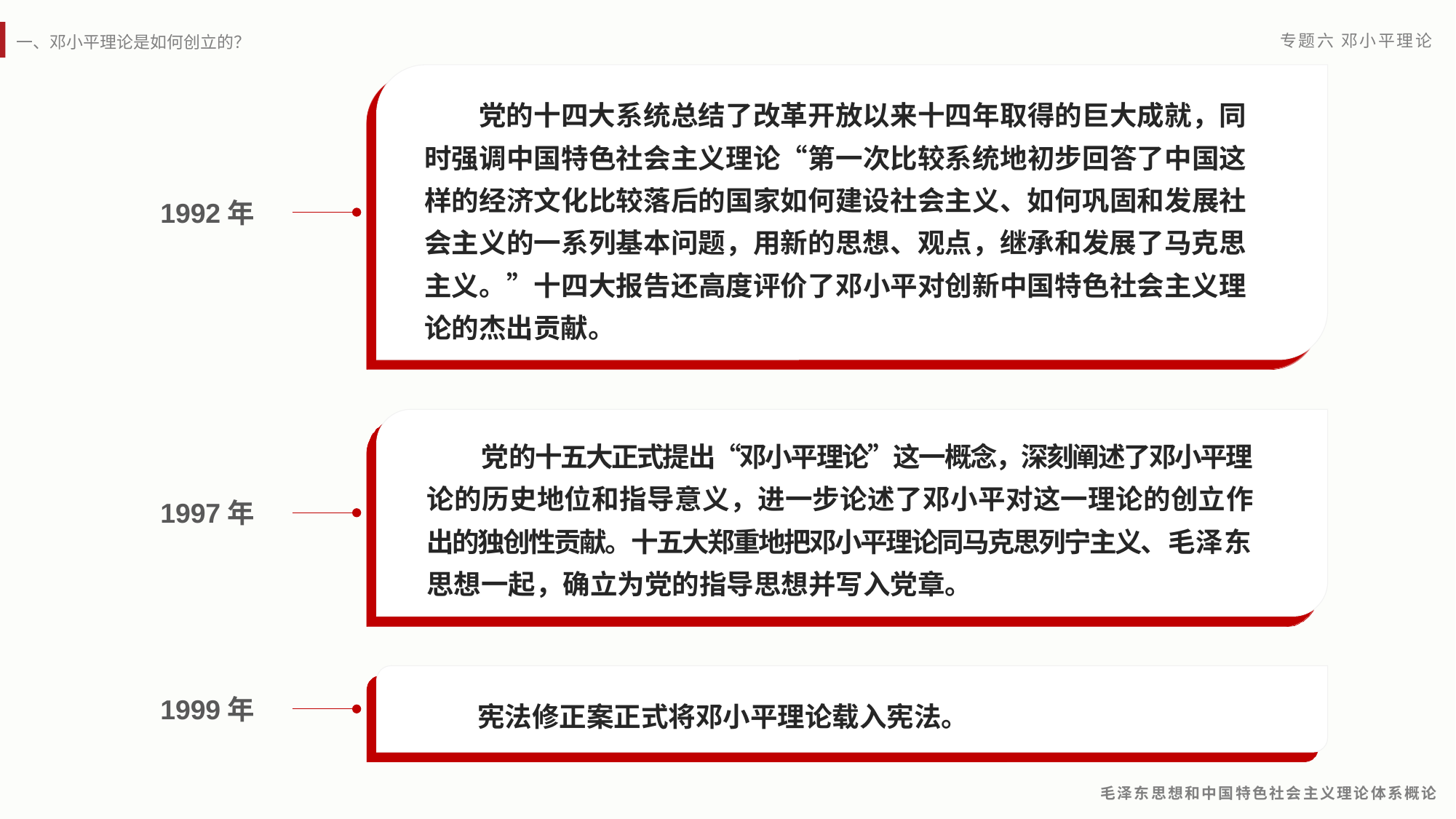

党的十四大系统总结了改革开放以来十四年取得的巨大成就，同时强调中国特色社会主义理论“第一次比较系统地初步回答了中国这样的经济文化比较落后的国家如何建设社会主义、如何巩固和发展社会主义的一系列基本问题，用新的思想、观点，继承和发展了马克思主义。”十四大报告还高度评价了邓小平对创新中国特色社会主义理论的杰出贡献。
1992年

党的十五大正式提出“邓小平理论”这一概念，深刻阐述了邓小平理论的历史地位和指导意义，进一步论述了邓小平对这一理论的创立作出的独创性贡献。十五大郑重地把邓小平理论同马克思列宁主义、毛泽东思想一起，确立为党的指导思想并写入党章。
1997年

 宪法修正案正式将邓小平理论载入宪法。
1999年